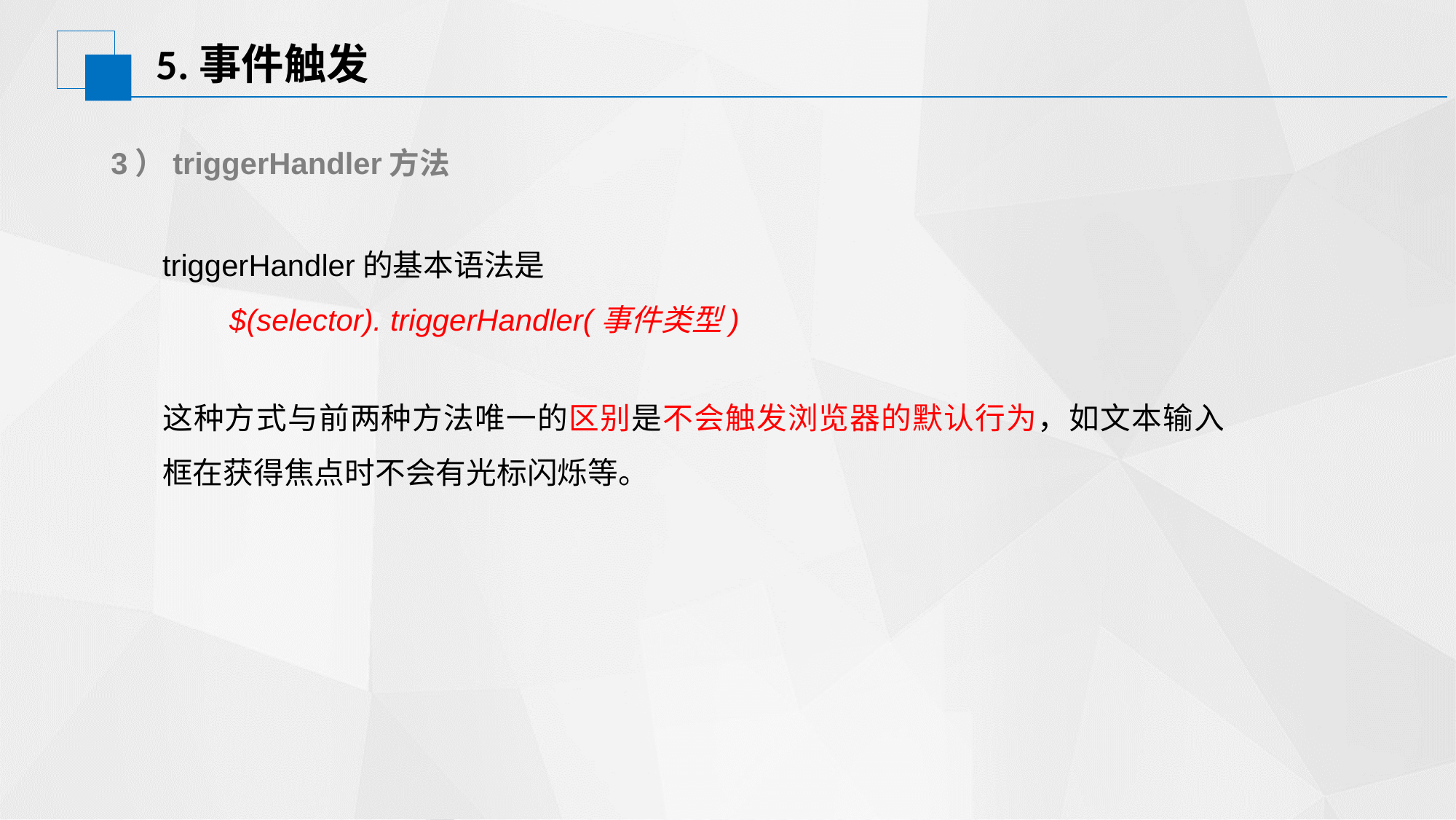

# 5.事件触发
3）triggerHandler方法
triggerHandler的基本语法是
        $(selector). triggerHandler(事件类型)
这种方式与前两种方法唯一的区别是不会触发浏览器的默认行为，如文本输入框在获得焦点时不会有光标闪烁等。